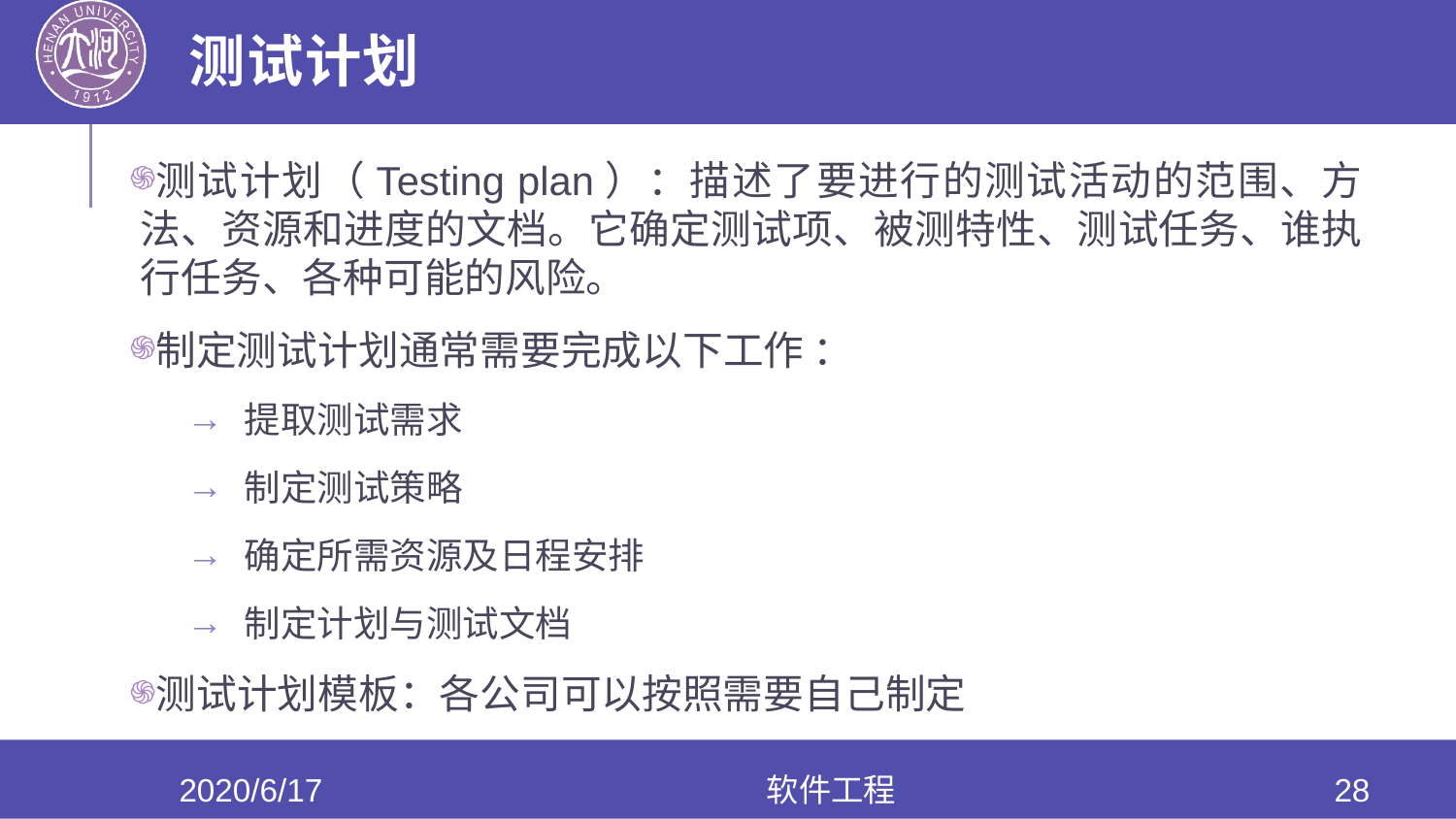

# 测试计划
测试计划（Testing plan）：描述了要进行的测试活动的范围、方法、资源和进度的文档。它确定测试项、被测特性、测试任务、谁执行任务、各种可能的风险。
制定测试计划通常需要完成以下工作 ：
提取测试需求
制定测试策略
确定所需资源及日程安排
制定计划与测试文档
测试计划模板：各公司可以按照需要自己制定

2020/6/17
软件工程
28